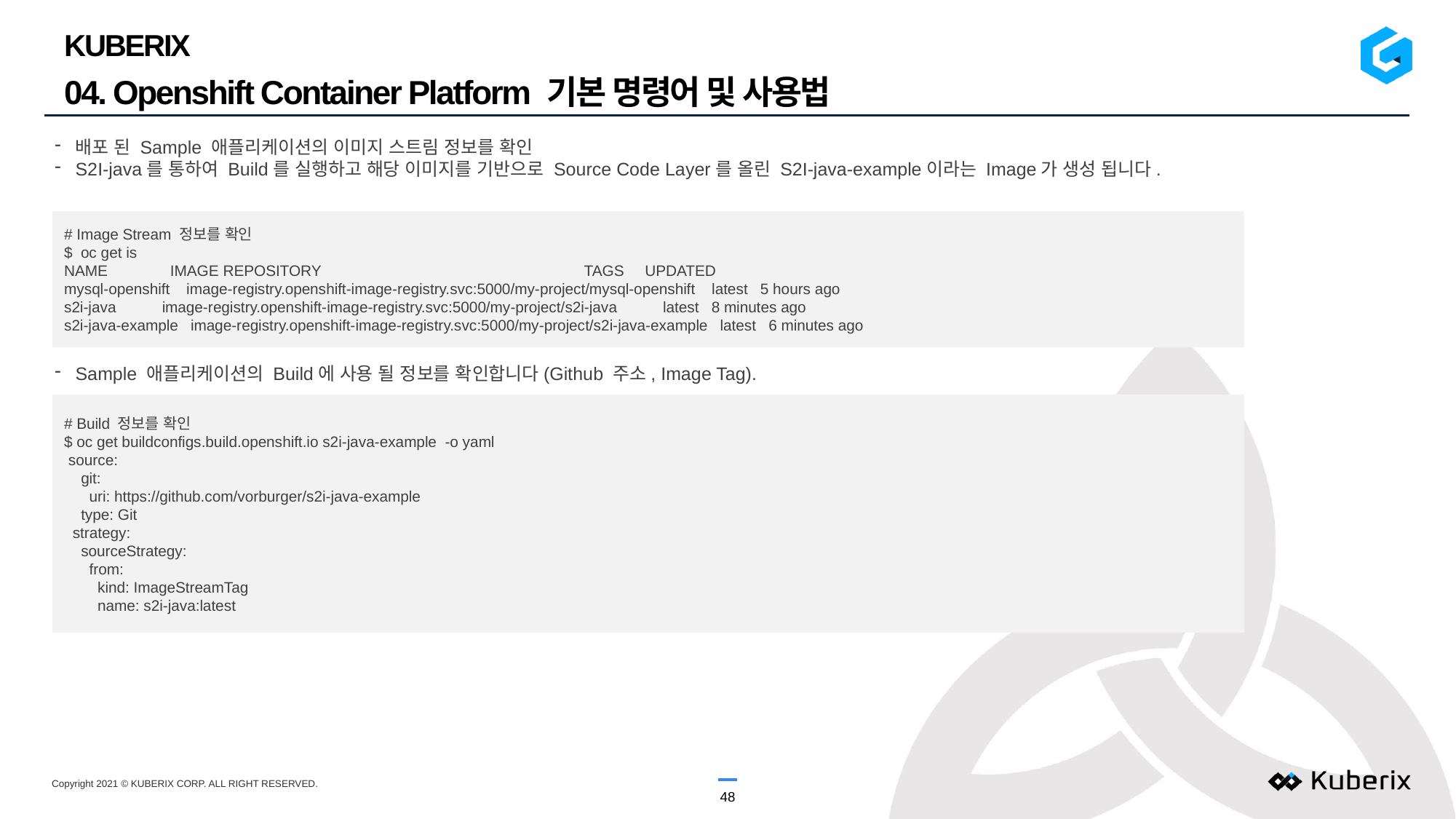

KUBERIX
04. Openshift Container Platform 기본 명령어 및 사용법
배포 된 Sample 애플리케이션의 이미지 스트림 정보를 확인
S2I-java를 통하여 Build를 실행하고 해당 이미지를 기반으로 Source Code Layer를 올린 S2I-java-example이라는 Image가 생성 됩니다.
# Image Stream 정보를 확인
$  oc get is
NAME               IMAGE REPOSITORY                                                               TAGS     UPDATED
mysql-openshift    image-registry.openshift-image-registry.svc:5000/my-project/mysql-openshift    latest   5 hours ago
s2i-java           image-registry.openshift-image-registry.svc:5000/my-project/s2i-java           latest   8 minutes ago
s2i-java-example   image-registry.openshift-image-registry.svc:5000/my-project/s2i-java-example   latest   6 minutes ago
Sample 애플리케이션의 Build에 사용 될 정보를 확인합니다(Github 주소, Image Tag).
# Build 정보를 확인
$ oc get buildconfigs.build.openshift.io s2i-java-example  -o yaml
 source:
    git:
      uri: https://github.com/vorburger/s2i-java-example
    type: Git
  strategy:
    sourceStrategy:
      from:
        kind: ImageStreamTag
        name: s2i-java:latest